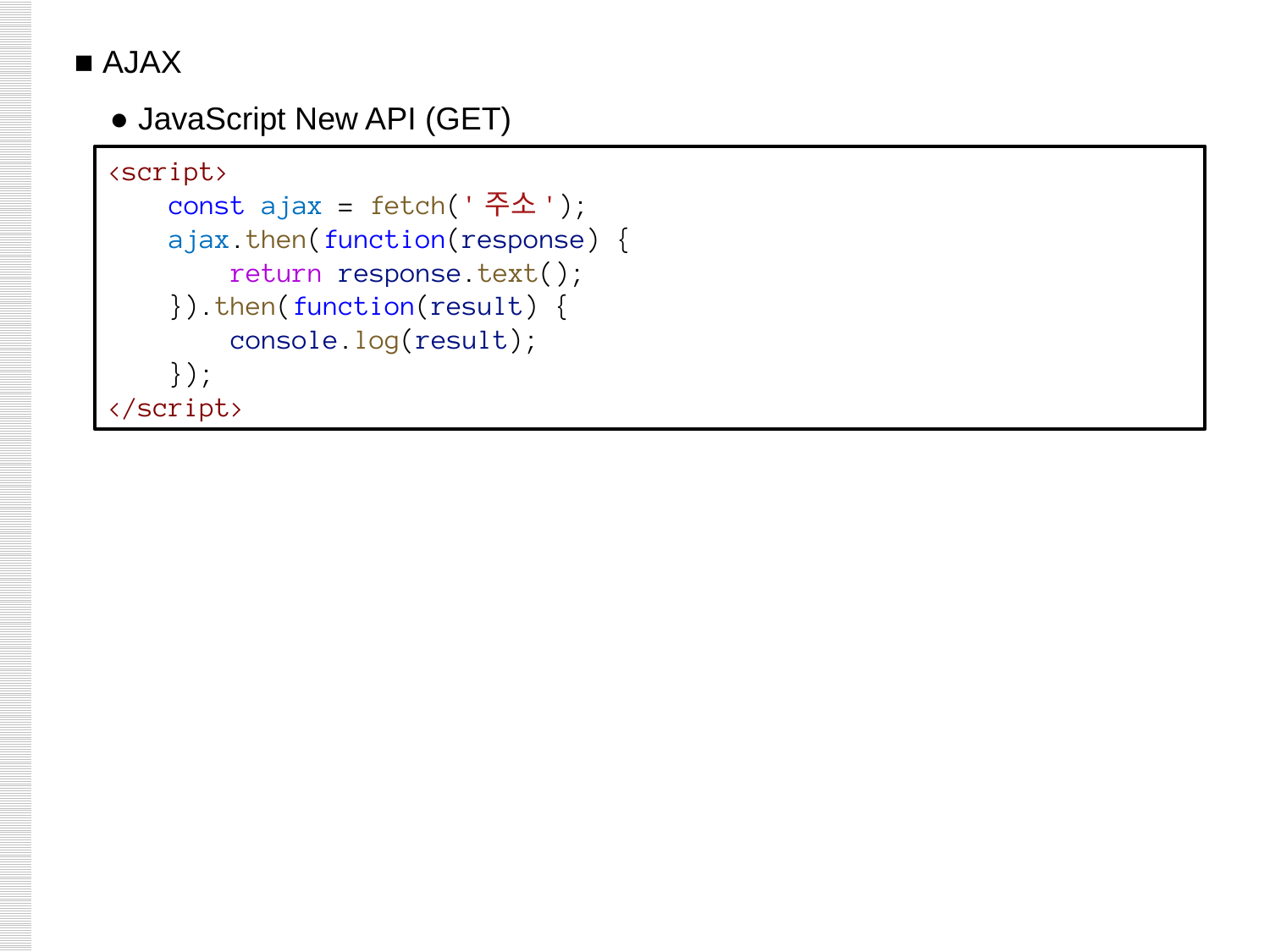

■ AJAX
    ● JavaScript New API (GET)
<script>
    const ajax = fetch('주소');
    ajax.then(function(response) {
        return response.text();
    }).then(function(result) {
        console.log(result);
    });
</script>